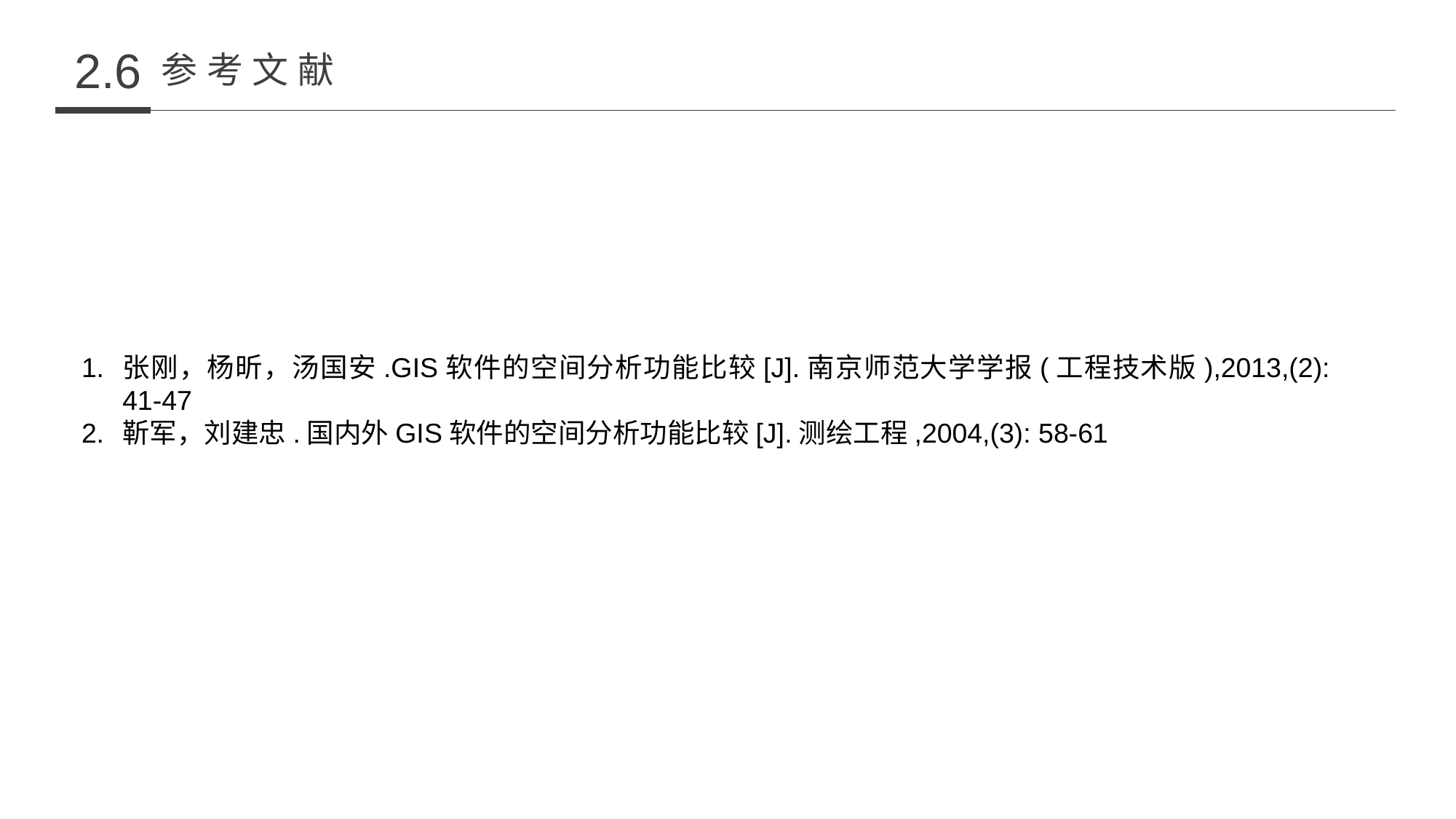

2.6
参考文献
张刚，杨昕，汤国安.GIS软件的空间分析功能比较[J].南京师范大学学报(工程技术版),2013,(2): 41-47
靳军，刘建忠.国内外GIS软件的空间分析功能比较[J].测绘工程,2004,(3): 58-61